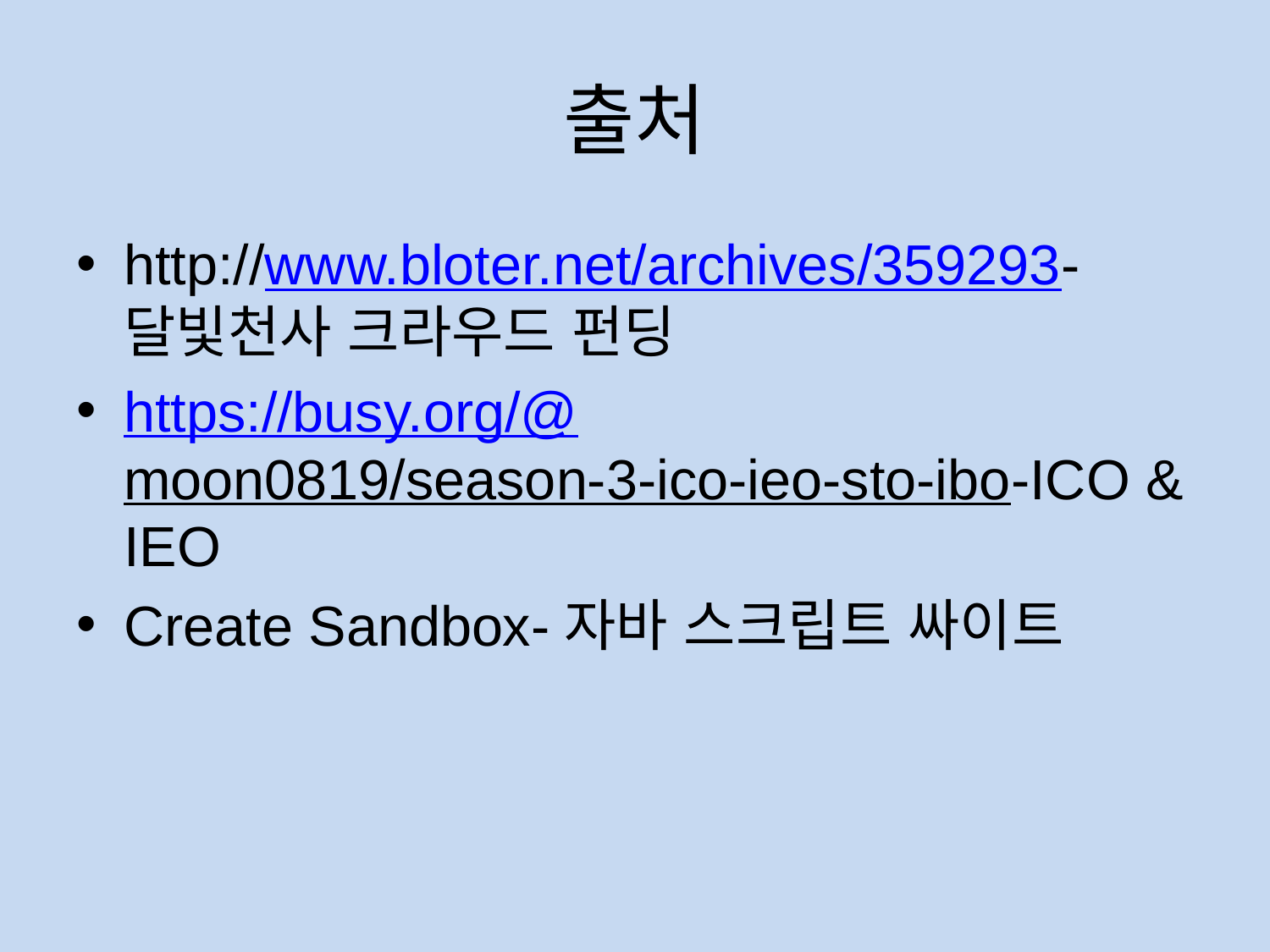

# 출처
http://www.bloter.net/archives/359293-달빛천사 크라우드 펀딩
https://busy.org/@moon0819/season-3-ico-ieo-sto-ibo-ICO & IEO
Create Sandbox-자바 스크립트 싸이트